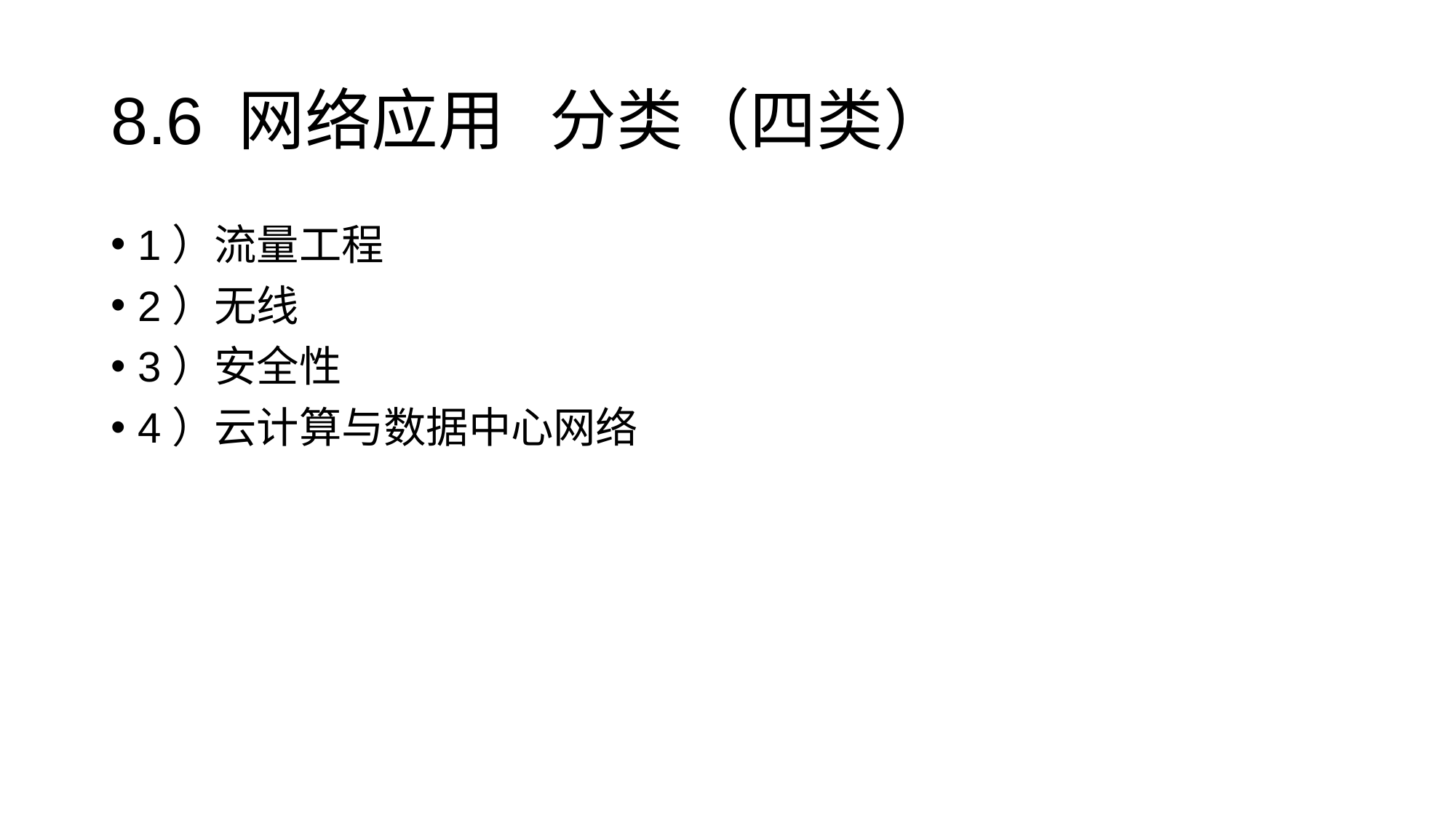

# 8.6 网络应用   分类（四类）
1）流量工程
2）无线
3）安全性
4）云计算与数据中心网络